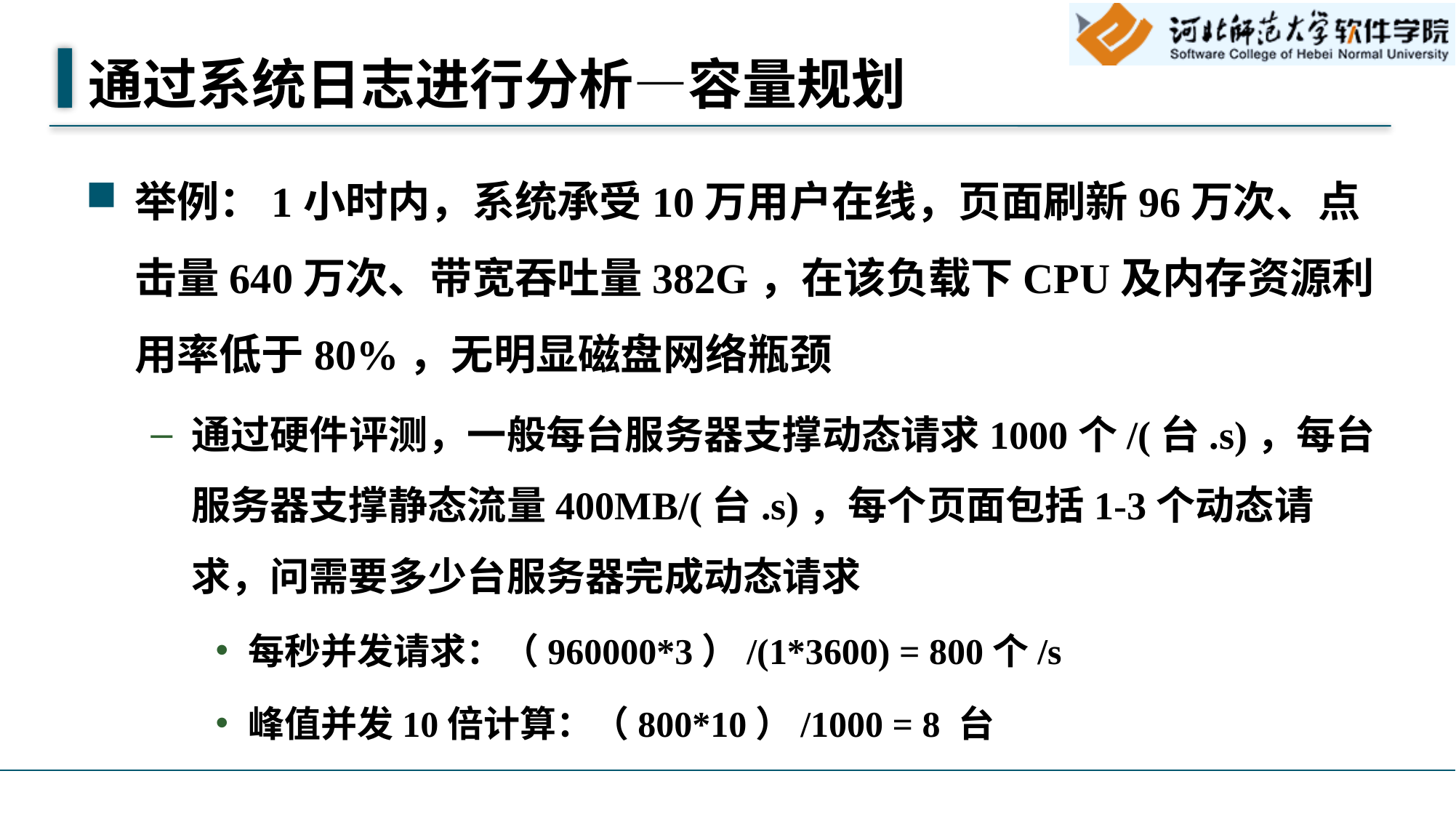

# 通过系统日志进行分析—容量规划
举例：1小时内，系统承受10万用户在线，页面刷新96万次、点击量640万次、带宽吞吐量382G，在该负载下CPU及内存资源利用率低于80%，无明显磁盘网络瓶颈
通过硬件评测，一般每台服务器支撑动态请求1000个/(台.s)，每台服务器支撑静态流量400MB/(台.s)，每个页面包括1-3个动态请求，问需要多少台服务器完成动态请求
每秒并发请求：（960000*3）/(1*3600) = 800个/s
峰值并发10倍计算：（800*10）/1000 = 8 台